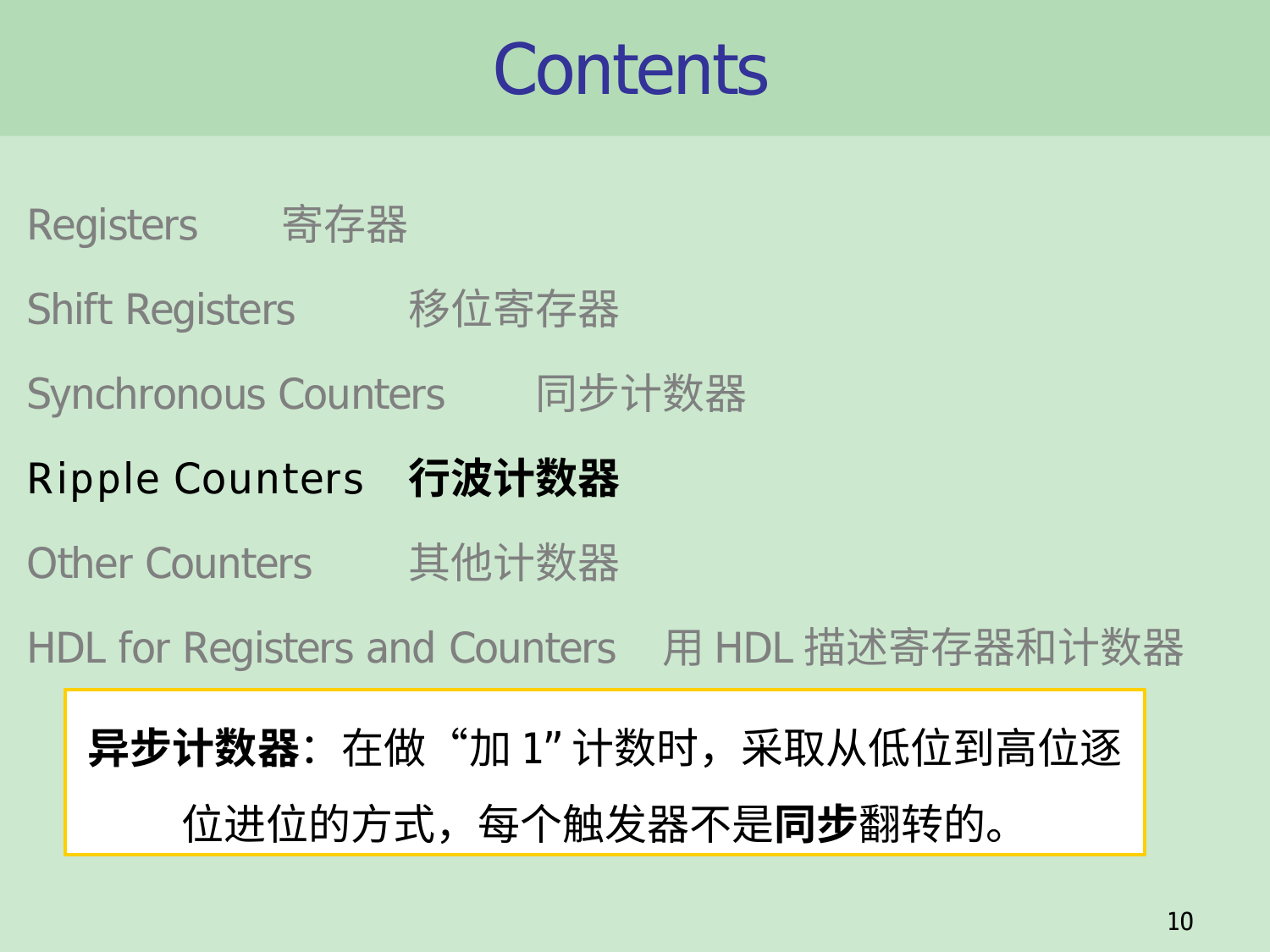

# Contents
Registers	寄存器
Shift Registers	移位寄存器
Synchronous Counters	同步计数器
Ripple Counters	行波计数器
Other Counters	其他计数器
HDL for Registers and Counters	用HDL描述寄存器和计数器
异步计数器：在做“加1”计数时，采取从低位到高位逐位进位的方式，每个触发器不是同步翻转的。
10